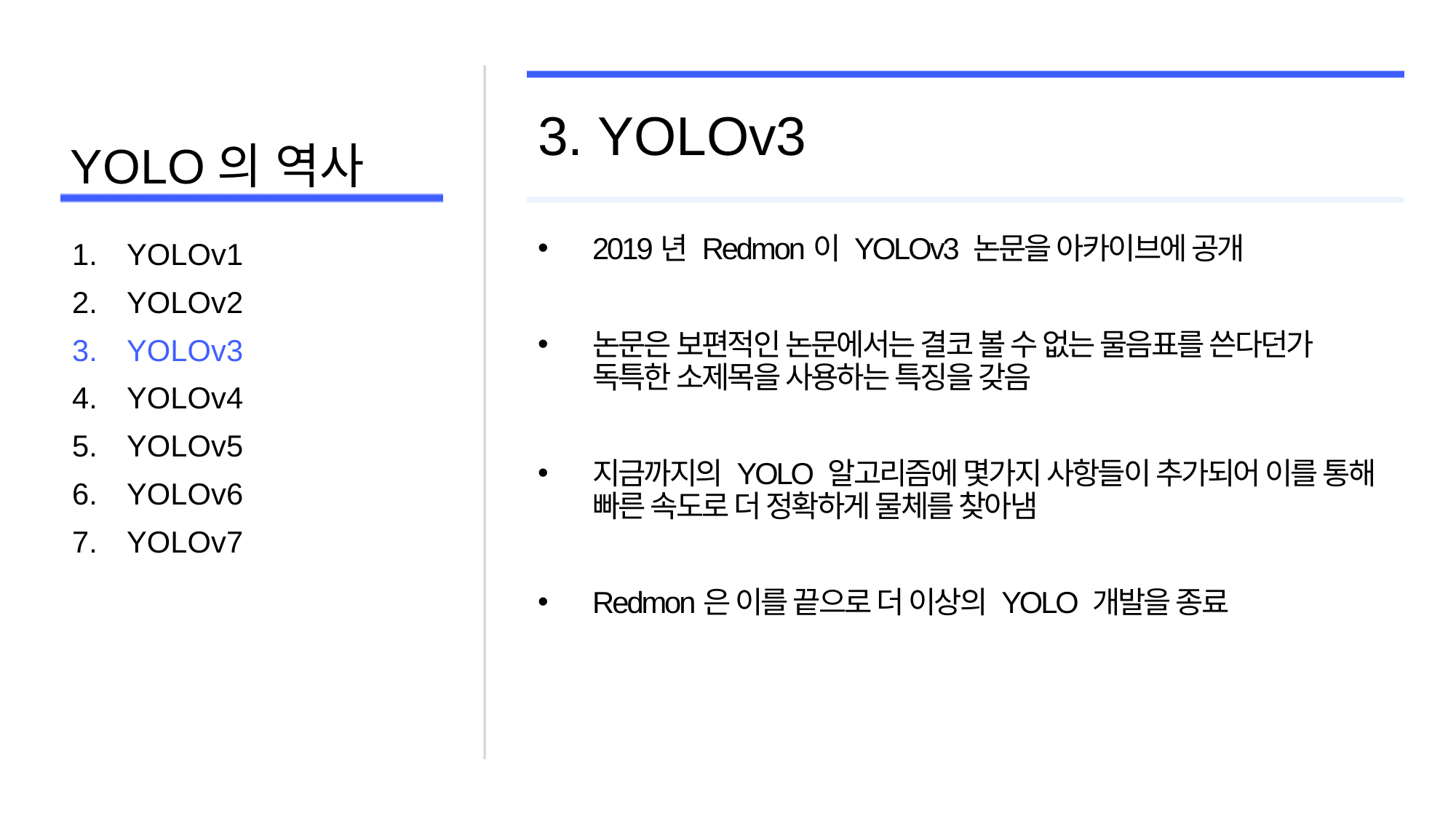

# YOLO의 역사
3. YOLOv3
2019년 Redmon이 YOLOv3 논문을 아카이브에 공개

논문은 보편적인 논문에서는 결코 볼 수 없는 물음표를 쓴다던가 독특한 소제목을 사용하는 특징을 갖음

지금까지의 YOLO 알고리즘에 몇가지 사항들이 추가되어 이를 통해 빠른 속도로 더 정확하게 물체를 찾아냄

Redmon은 이를 끝으로 더 이상의 YOLO 개발을 종료
YOLOv1
YOLOv2
YOLOv3
YOLOv4
YOLOv5
YOLOv6
YOLOv7